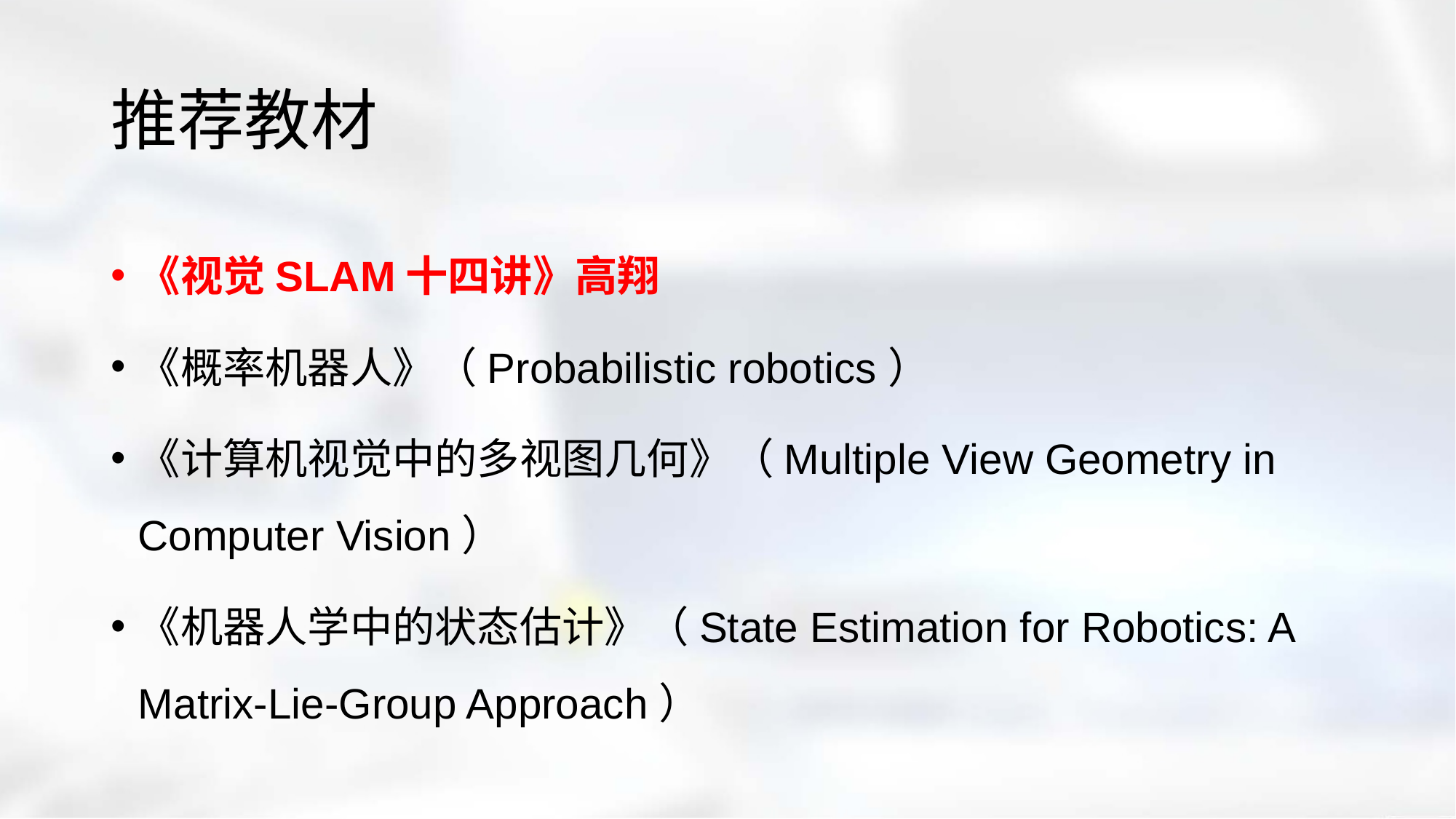

# 推荐教材
《视觉SLAM十四讲》高翔
《概率机器人》（Probabilistic robotics）
《计算机视觉中的多视图几何》（Multiple View Geometry in Computer Vision）
《机器人学中的状态估计》（State Estimation for Robotics: A Matrix-Lie-Group Approach）